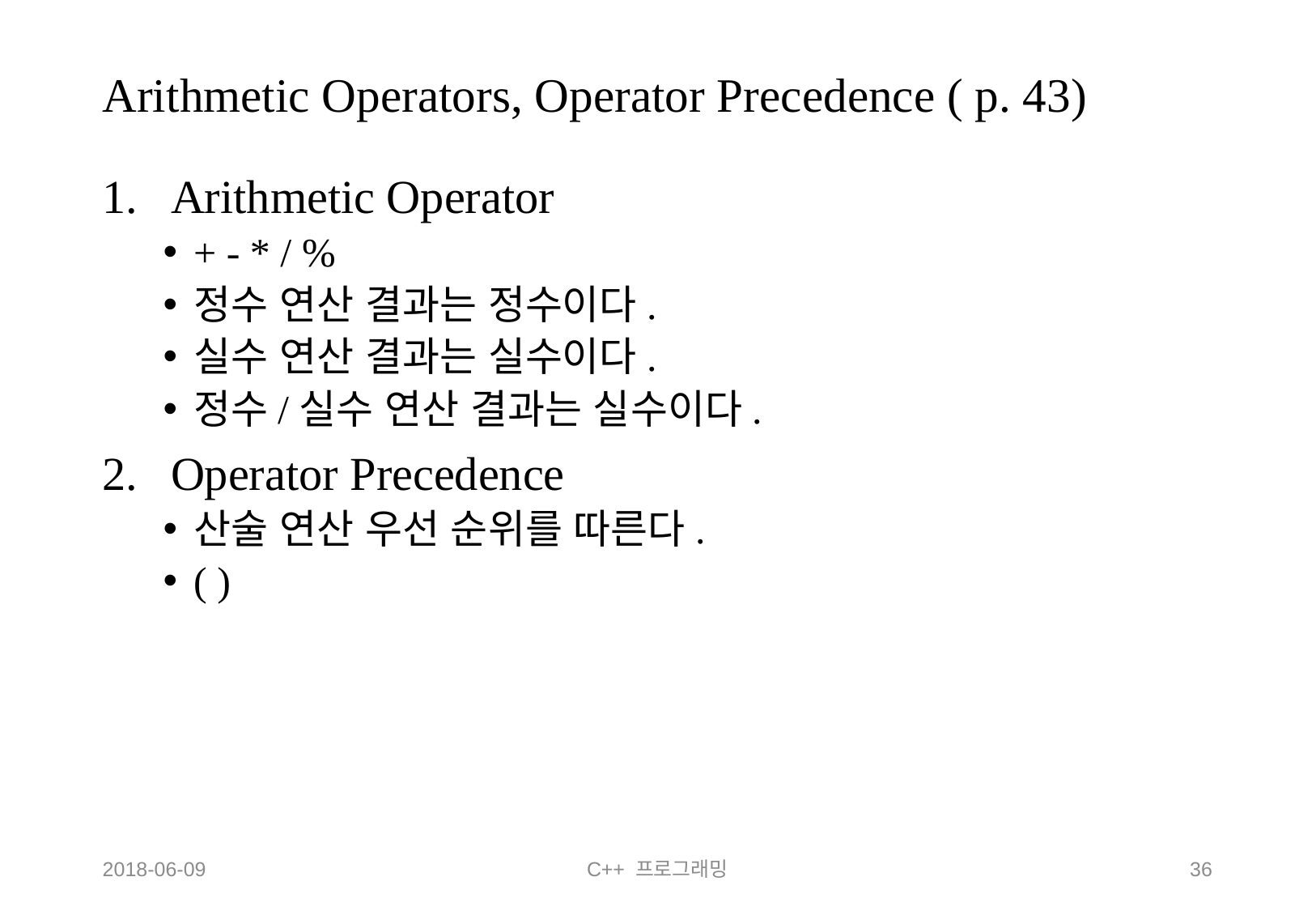

# Arithmetic Operators, Operator Precedence ( p. 43)
Arithmetic Operator
+ - * / %
정수 연산 결과는 정수이다.
실수 연산 결과는 실수이다.
정수/실수 연산 결과는 실수이다.
Operator Precedence
산술 연산 우선 순위를 따른다.
( )

2018-06-09
C++ 프로그래밍
36